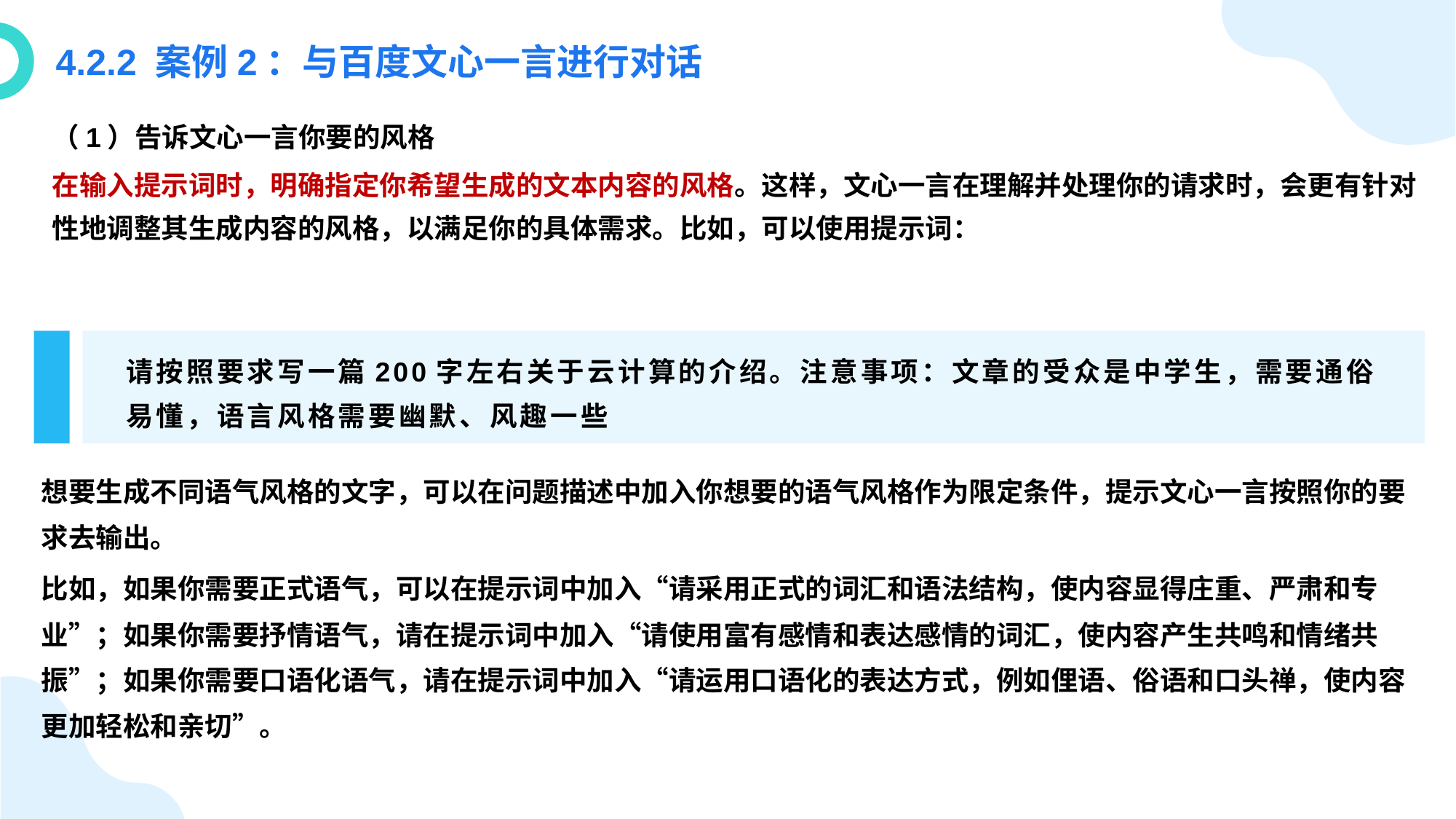

4.2.2 案例2：与百度文心一言进行对话

（1）告诉文心一言你要的风格
在输入提示词时，明确指定你希望生成的文本内容的风格。这样，文心一言在理解并处理你的请求时，会更有针对性地调整其生成内容的风格，以满足你的具体需求。比如，可以使用提示词：

请按照要求写一篇200字左右关于云计算的介绍。注意事项：文章的受众是中学生，需要通俗易懂，语言风格需要幽默、风趣一些
想要生成不同语气风格的文字，可以在问题描述中加入你想要的语气风格作为限定条件，提示文心一言按照你的要求去输出。
比如，如果你需要正式语气，可以在提示词中加入“请采用正式的词汇和语法结构，使内容显得庄重、严肃和专业”；如果你需要抒情语气，请在提示词中加入“请使用富有感情和表达感情的词汇，使内容产生共鸣和情绪共振”；如果你需要口语化语气，请在提示词中加入“请运用口语化的表达方式，例如俚语、俗语和口头禅，使内容更加轻松和亲切”。